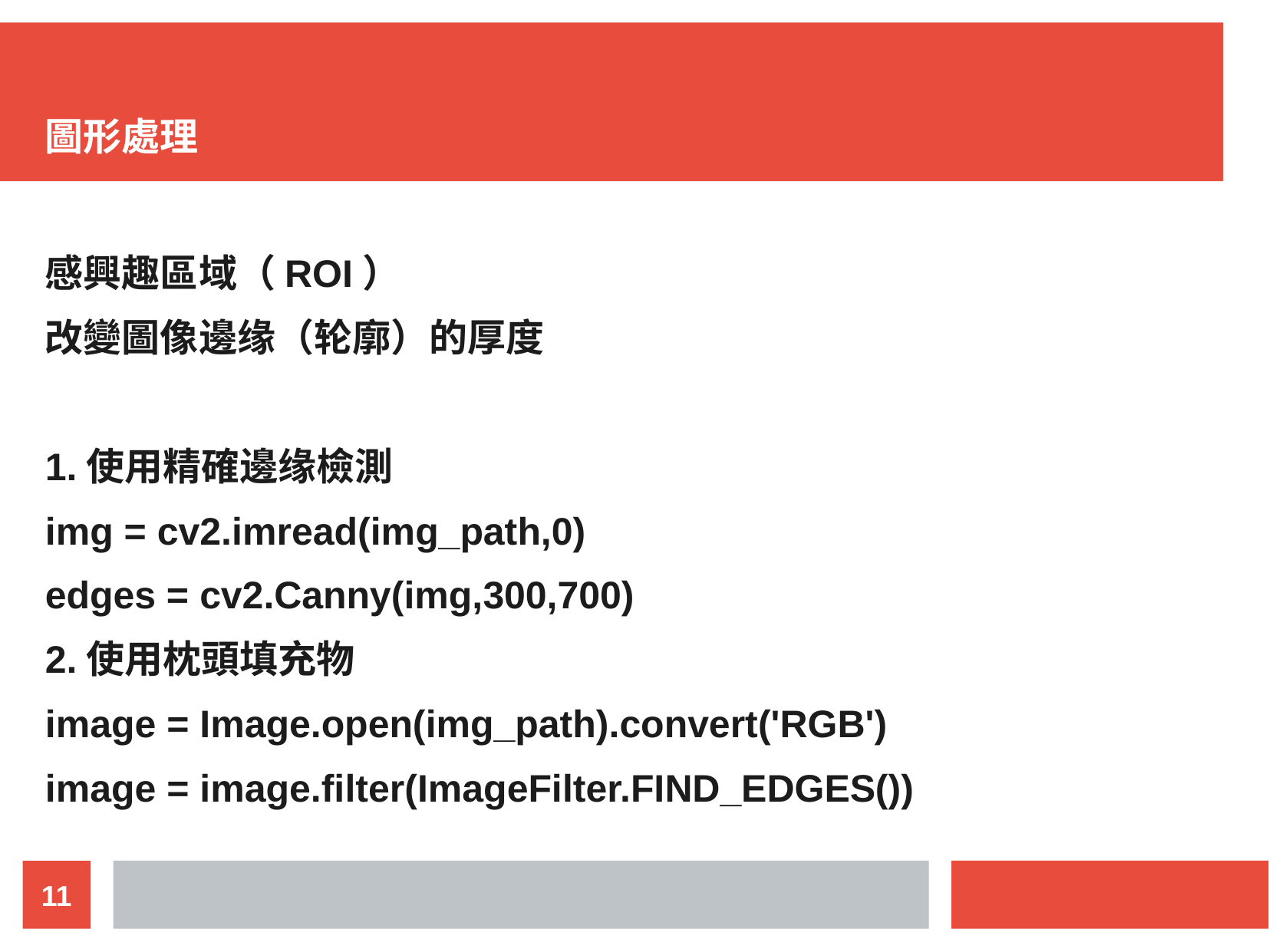

圖形處理
感興趣區域（ROI）
改變圖像邊缘（轮廓）的厚度

1.使用精確邊缘檢測
img = cv2.imread(img_path,0)
edges = cv2.Canny(img,300,700)
2.使用枕頭填充物
image = Image.open(img_path).convert('RGB')
image = image.filter(ImageFilter.FIND_EDGES())

11